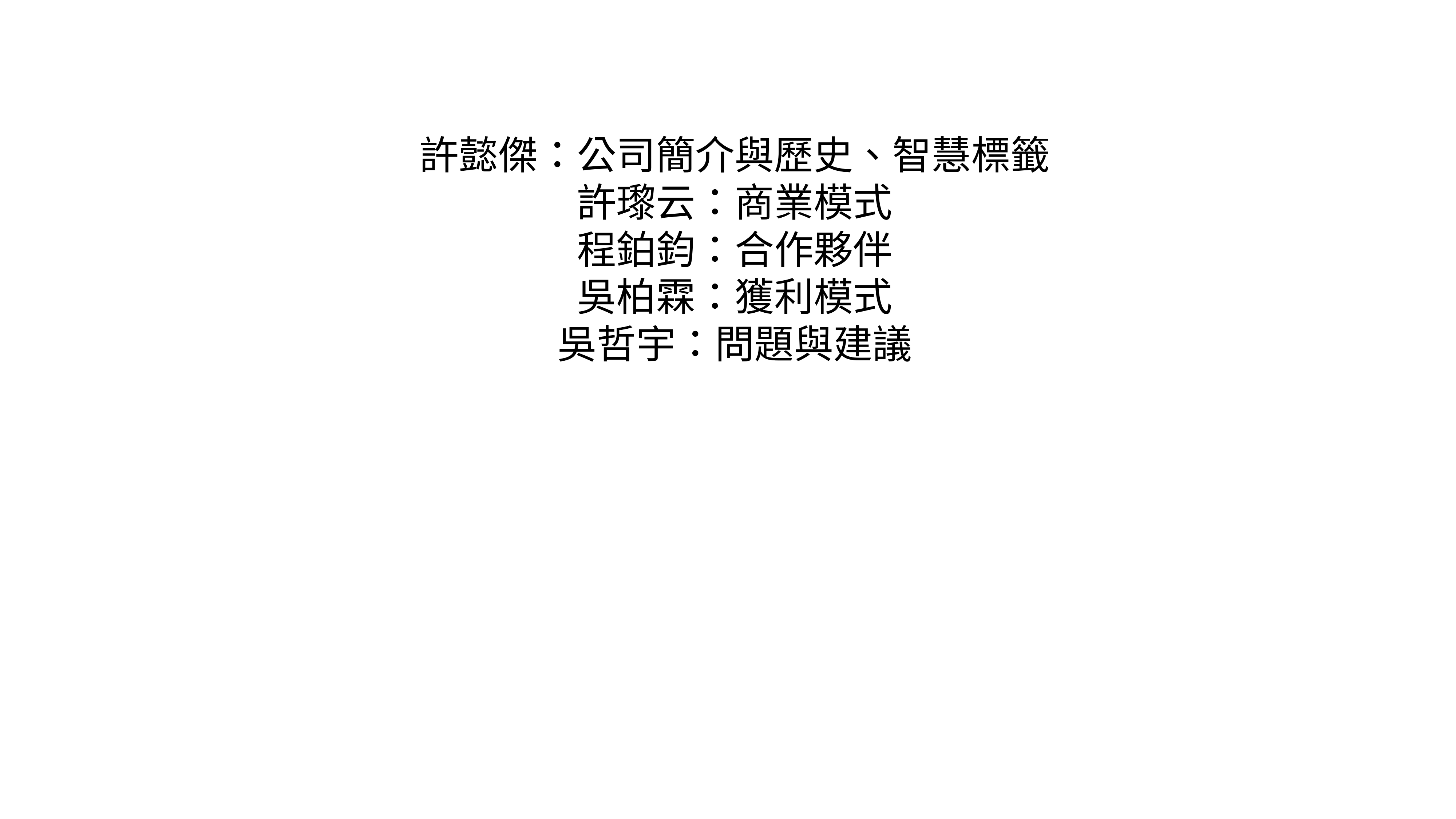

許懿傑：公司簡介與歷史、智慧標籤
許瓈云：商業模式
程鉑鈞：合作夥伴
吳柏霖：獲利模式
吳哲宇：問題與建議